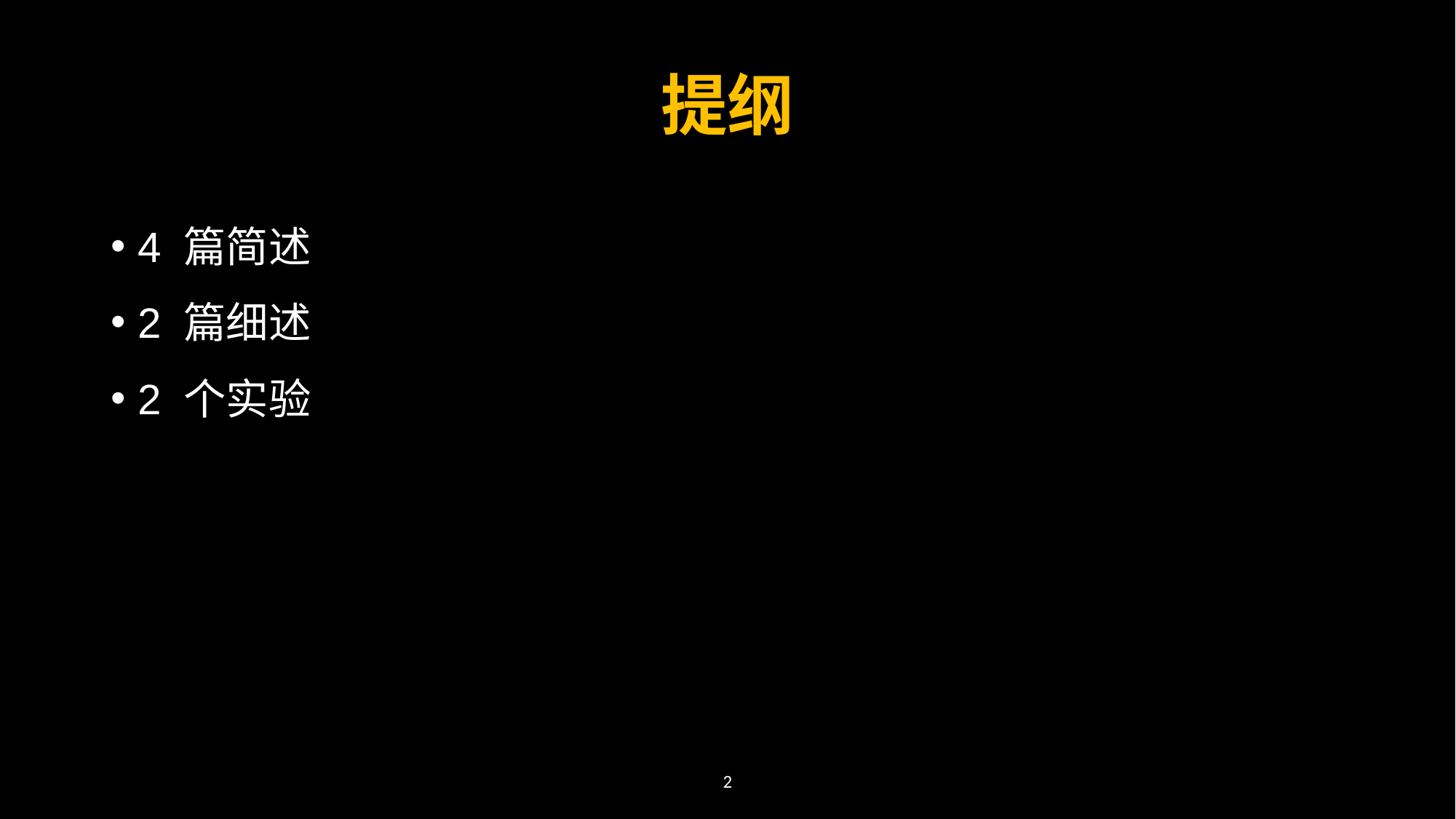

# 提纲
4 篇简述
2 篇细述
2 个实验
2